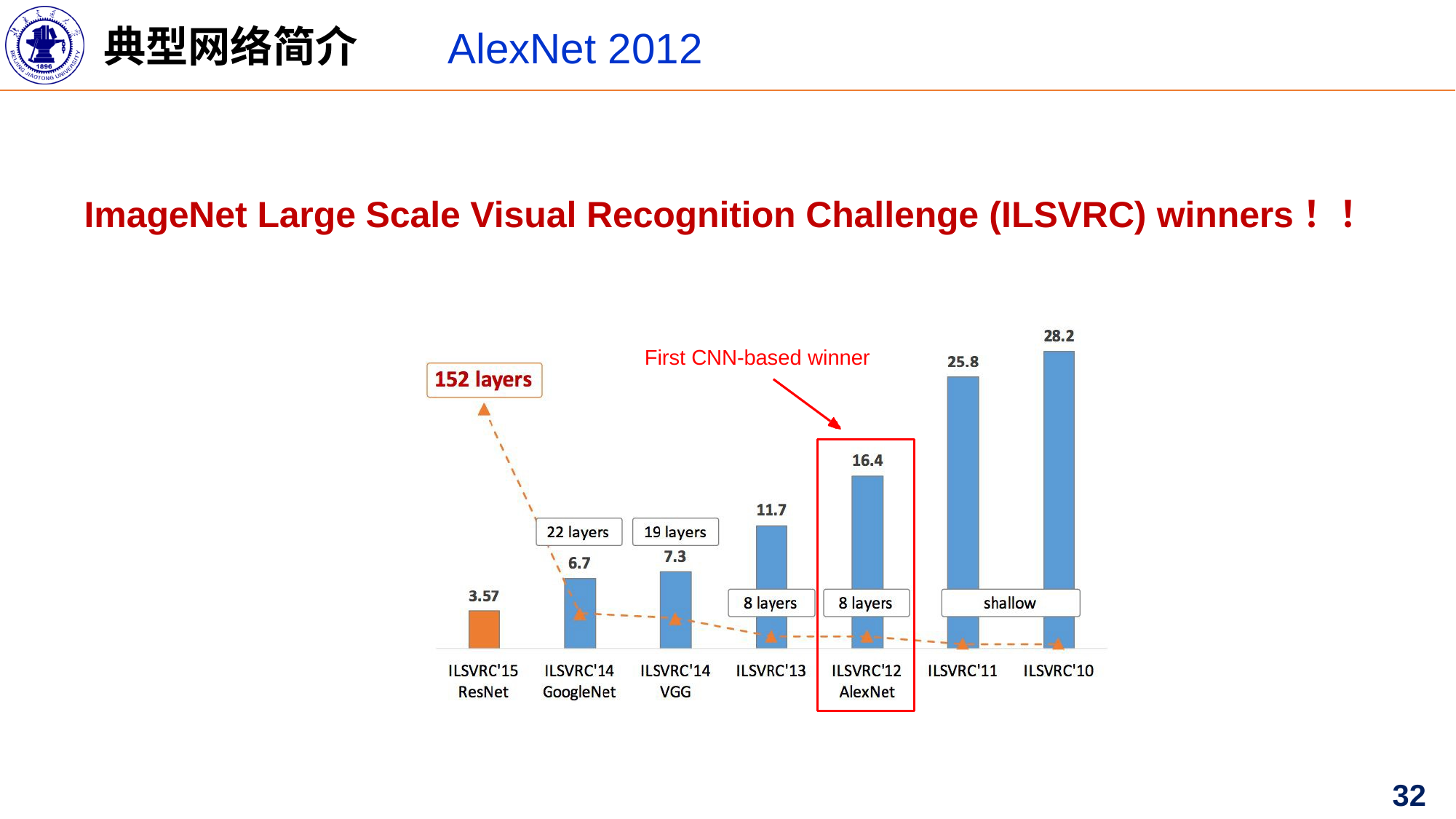

典型网络简介
AlexNet 2012
ImageNet Large Scale Visual Recognition Challenge (ILSVRC) winners！！

First CNN-based winner